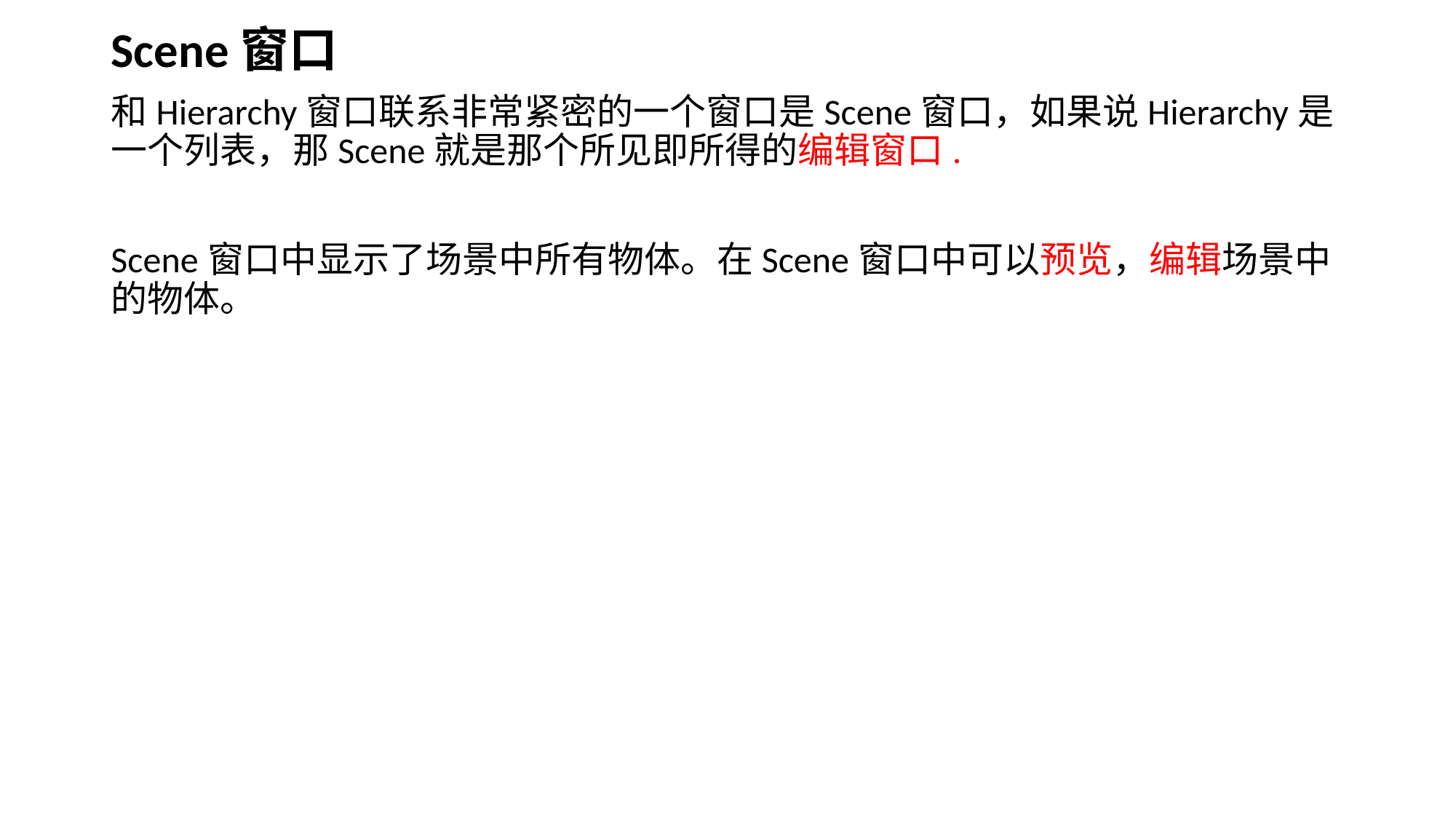

Scene窗口
和Hierarchy窗口联系非常紧密的一个窗口是Scene窗口，如果说Hierarchy是一个列表，那Scene就是那个所见即所得的编辑窗口.

Scene窗口中显示了场景中所有物体。在Scene窗口中可以预览，编辑场景中的物体。